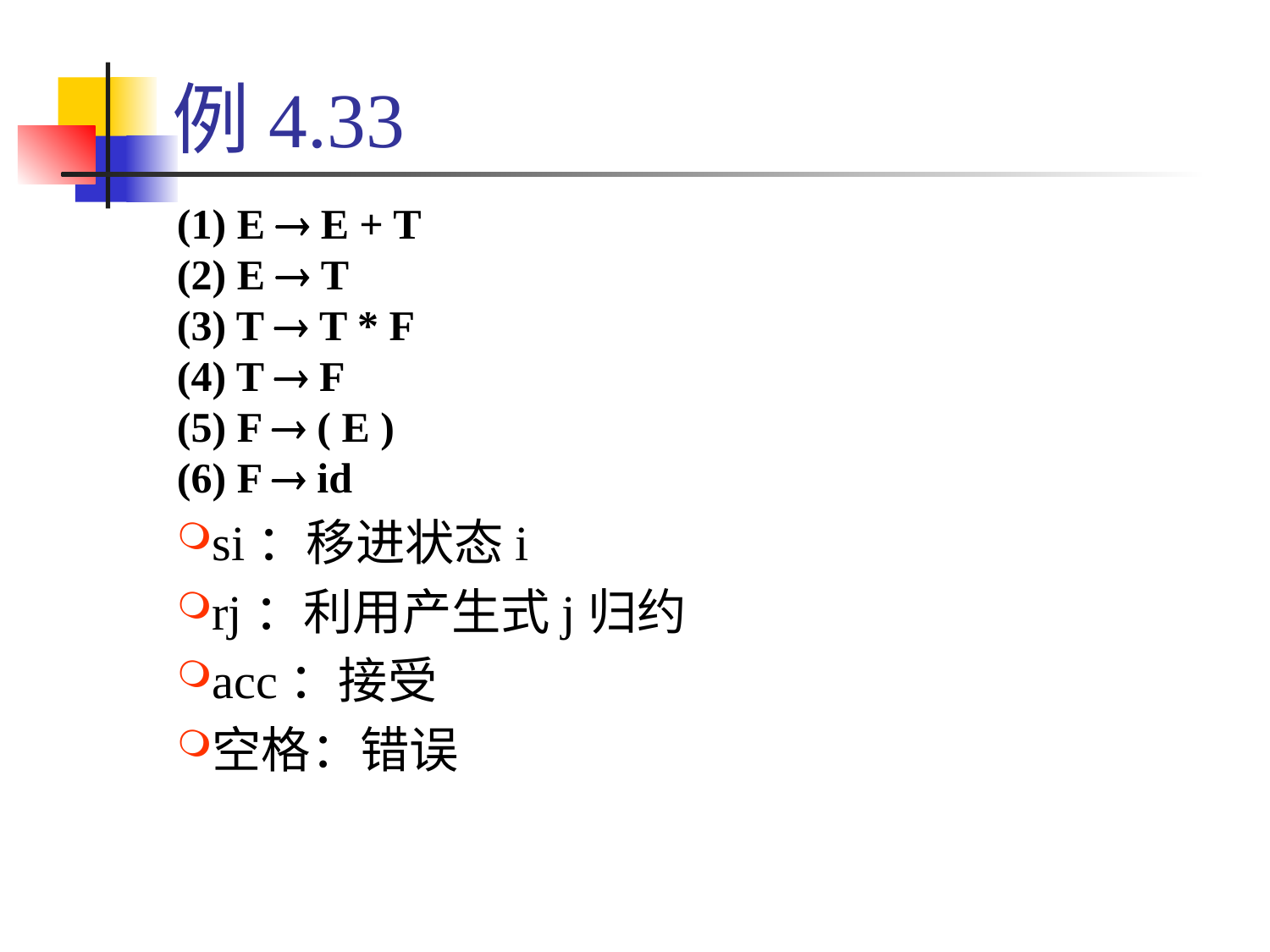

# 例4.33
(1) E → E + T
(2) E → T
(3) T → T * F
(4) T → F
(5) F → ( E )
(6) F → id
si：移进状态i
rj：利用产生式j归约
acc：接受
空格：错误